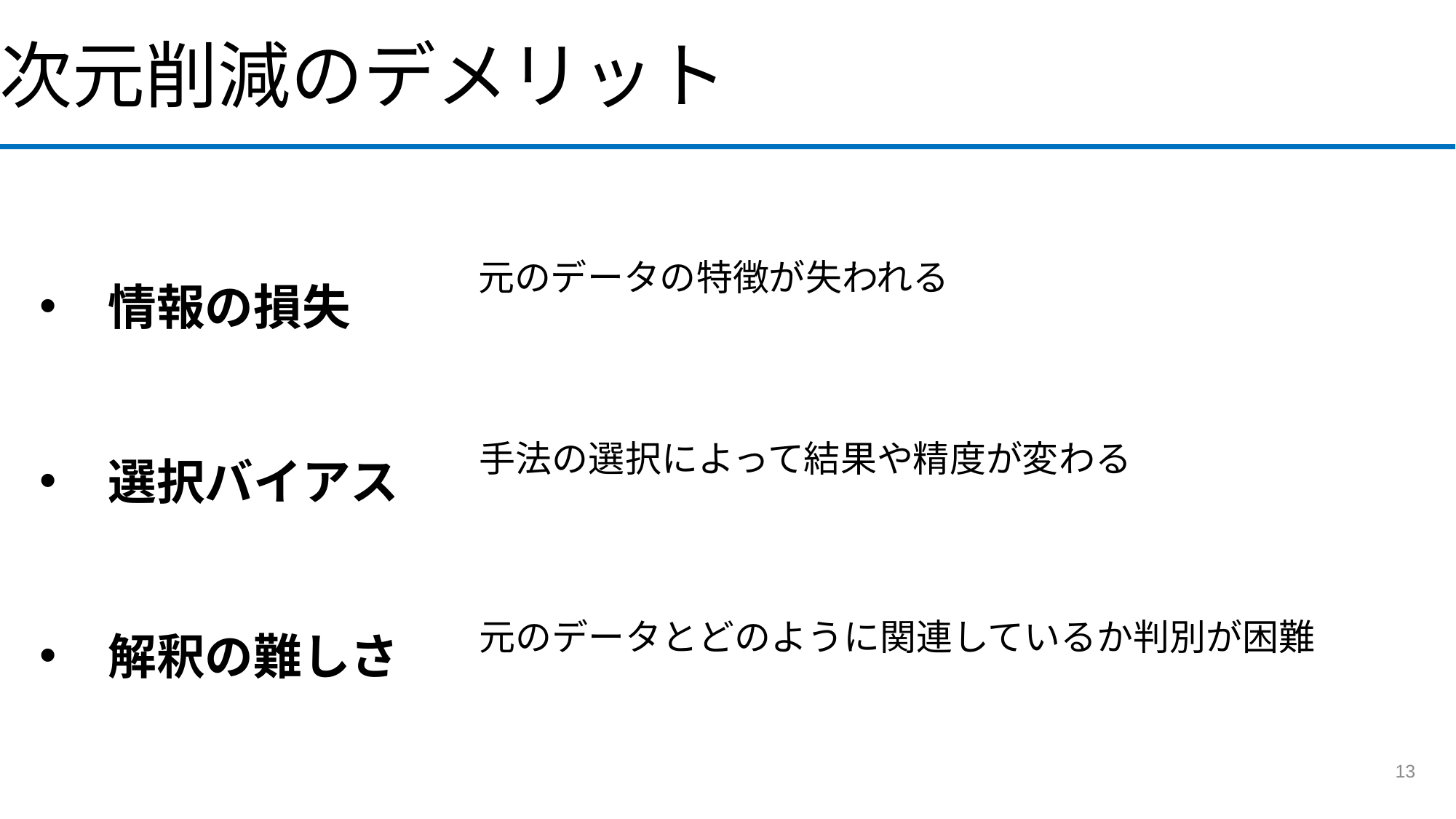

次元削減のデメリット
情報の損失
選択バイアス
解釈の難しさ
元のデータの特徴が失われる
手法の選択によって結果や精度が変わる
元のデータとどのように関連しているか判別が困難
13